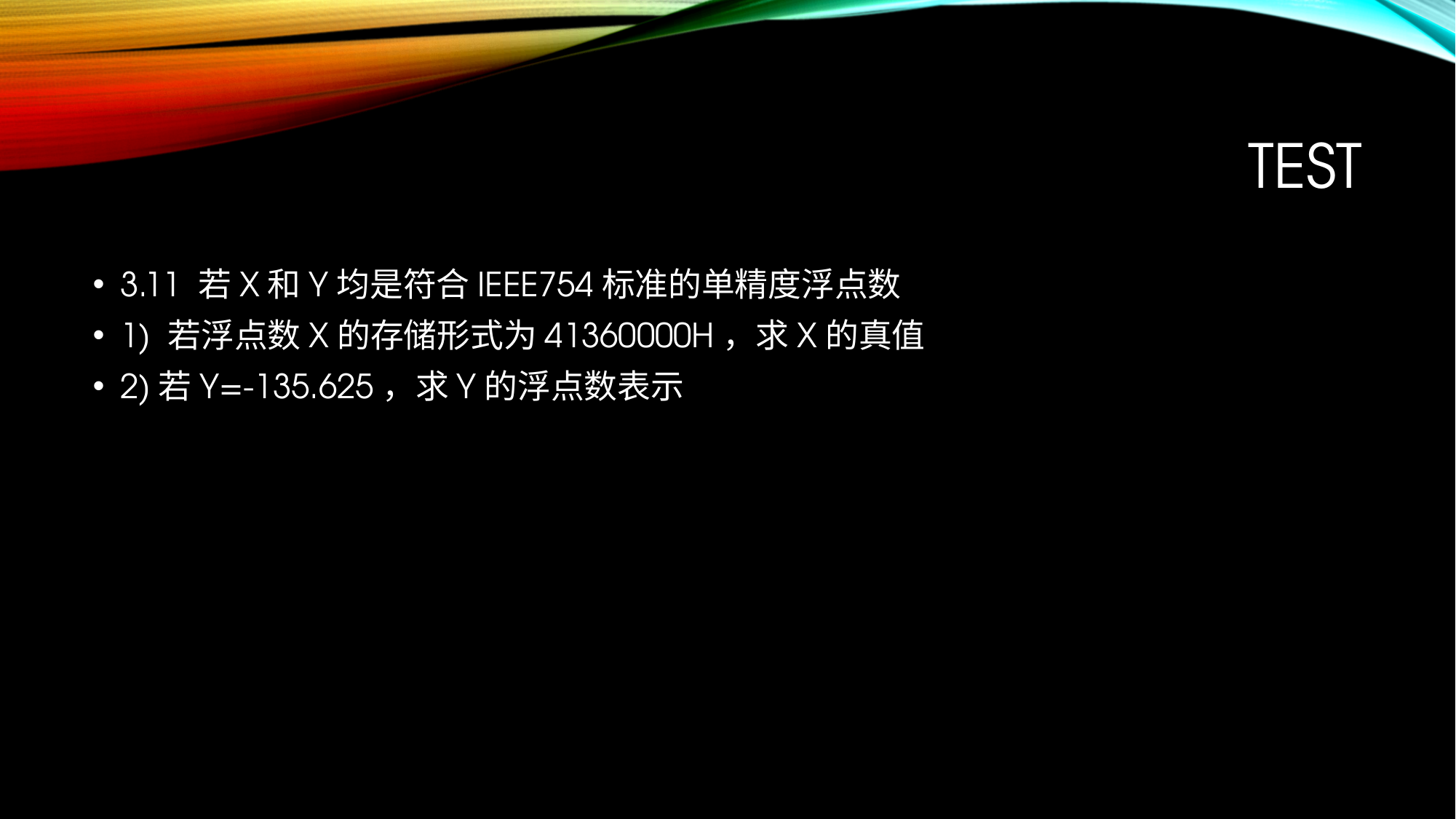

# TEST
3.11 若X和Y均是符合IEEE754标准的单精度浮点数
1) 若浮点数X的存储形式为41360000H，求X的真值
2)若Y=-135.625，求Y的浮点数表示